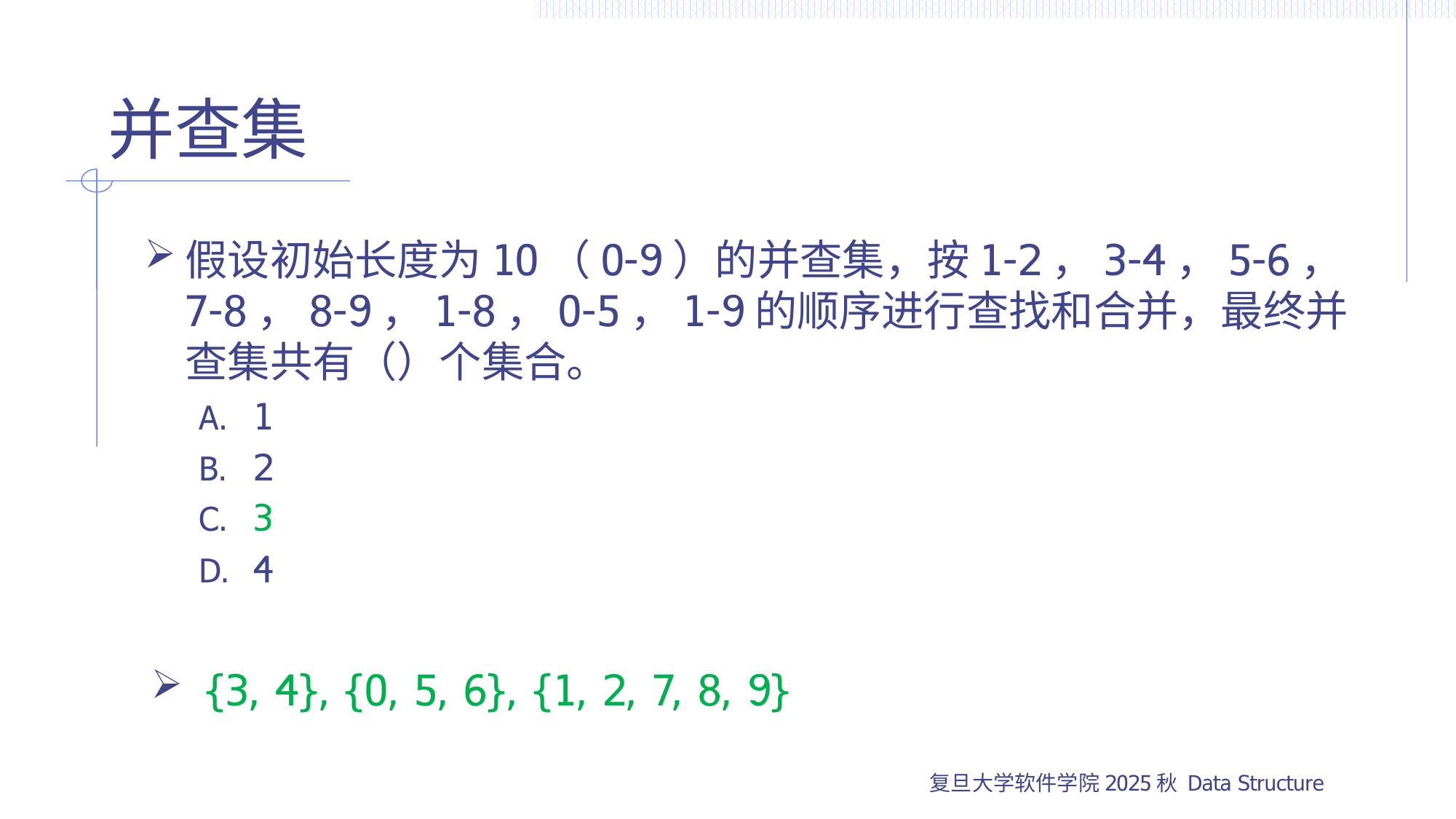

# 并查集
假设初始长度为10（0-9）的并查集，按1-2，3-4，5-6，7-8，8-9，1-8，0-5，1-9的顺序进行查找和合并，最终并查集共有（）个集合。
1
2
3
4

{3, 4}, {0, 5, 6}, {1, 2, 7, 8, 9}